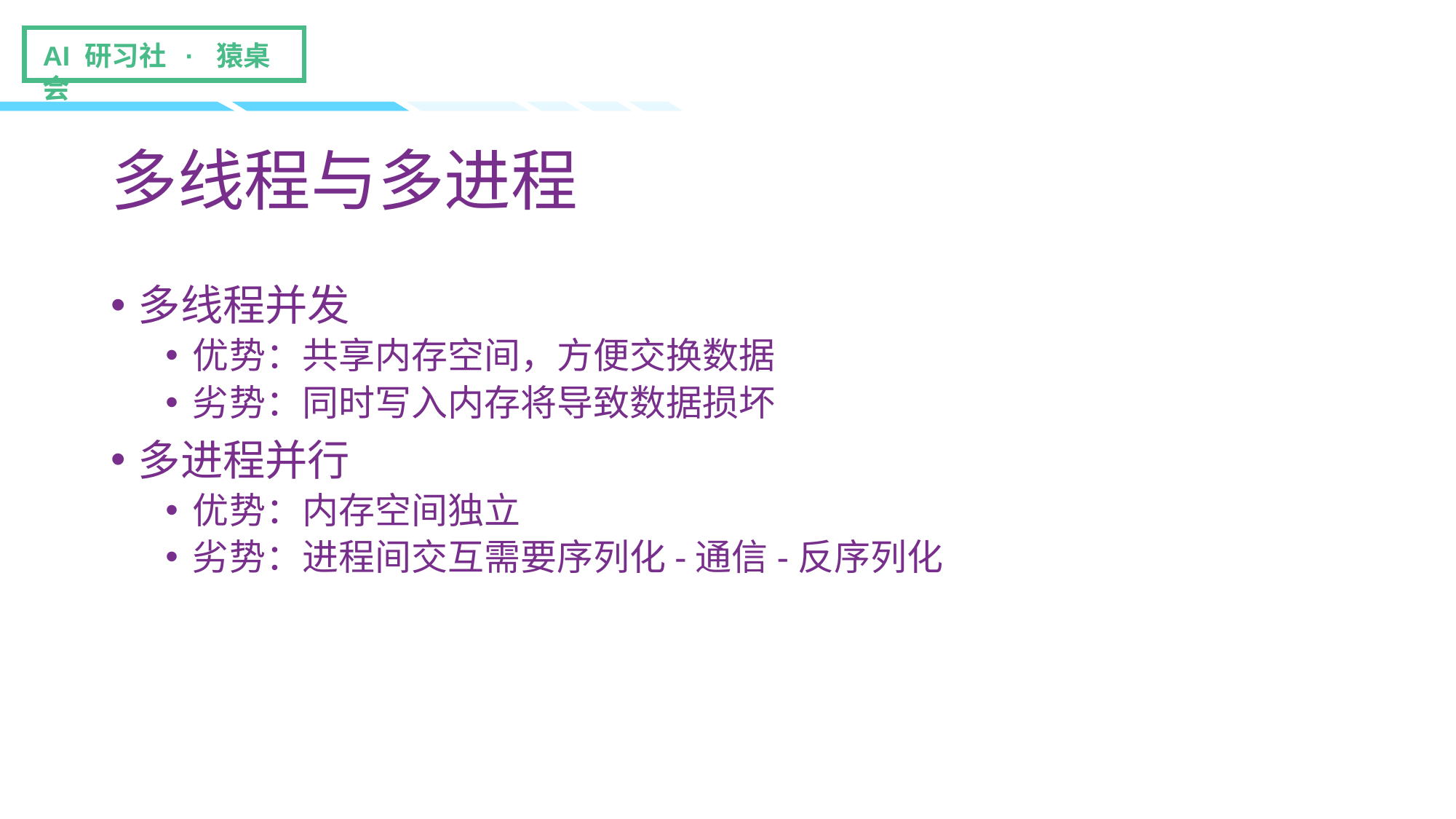

# 多线程与多进程
多线程并发
优势：共享内存空间，方便交换数据
劣势：同时写入内存将导致数据损坏
多进程并行
优势：内存空间独立
劣势：进程间交互需要序列化-通信-反序列化